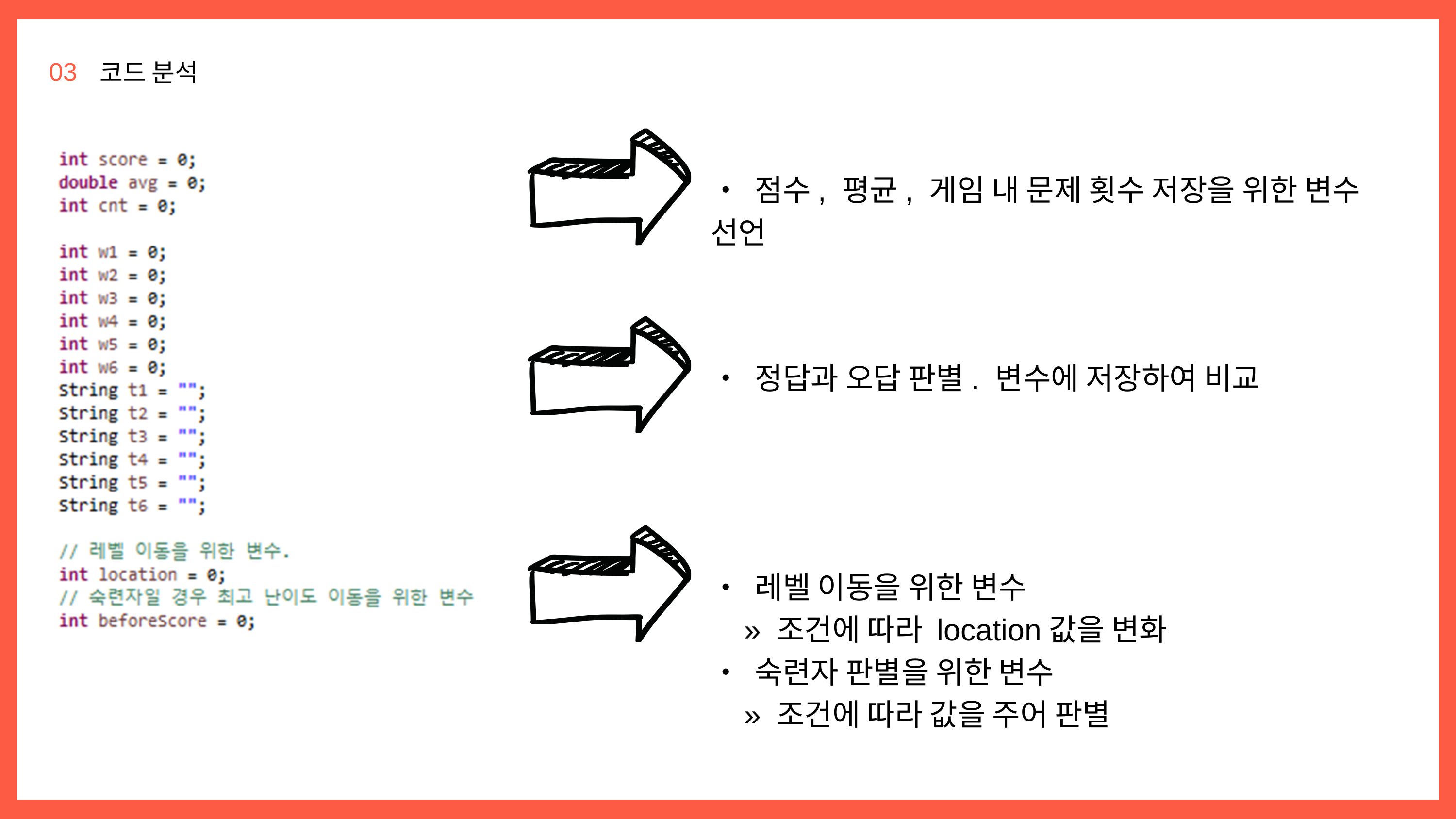

03
코드 분석

• 점수, 평균, 게임 내 문제 횟수 저장을 위한 변수 선언

• 정답과 오답 판별. 변수에 저장하여 비교

• 레벨 이동을 위한 변수
    » 조건에 따라 location값을 변화
• 숙련자 판별을 위한 변수
    » 조건에 따라 값을 주어 판별